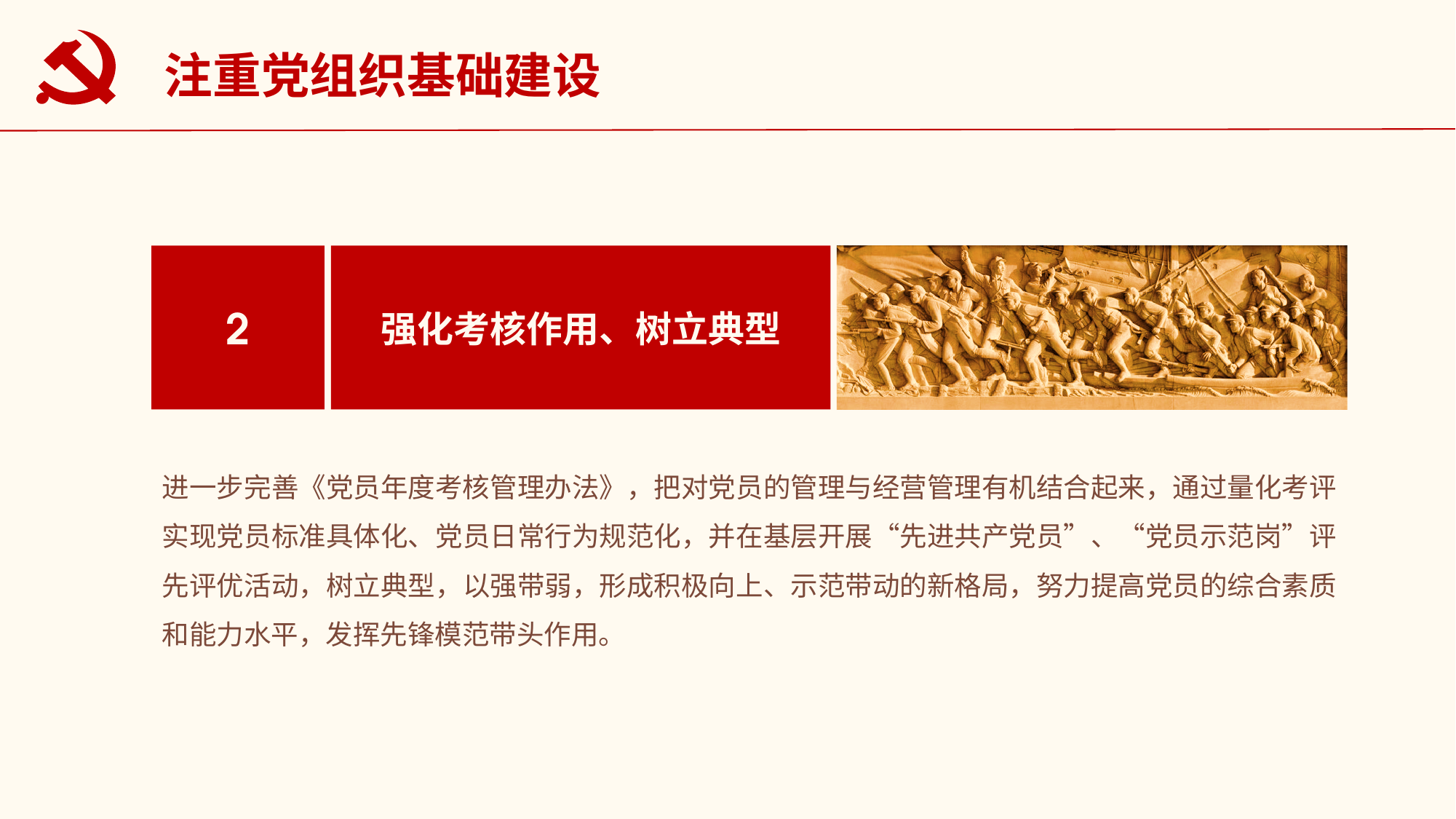

注重党组织基础建设
2
强化考核作用、树立典型

进一步完善《党员年度考核管理办法》，把对党员的管理与经营管理有机结合起来，通过量化考评实现党员标准具体化、党员日常行为规范化，并在基层开展“先进共产党员”、“党员示范岗”评先评优活动，树立典型，以强带弱，形成积极向上、示范带动的新格局，努力提高党员的综合素质和能力水平，发挥先锋模范带头作用。